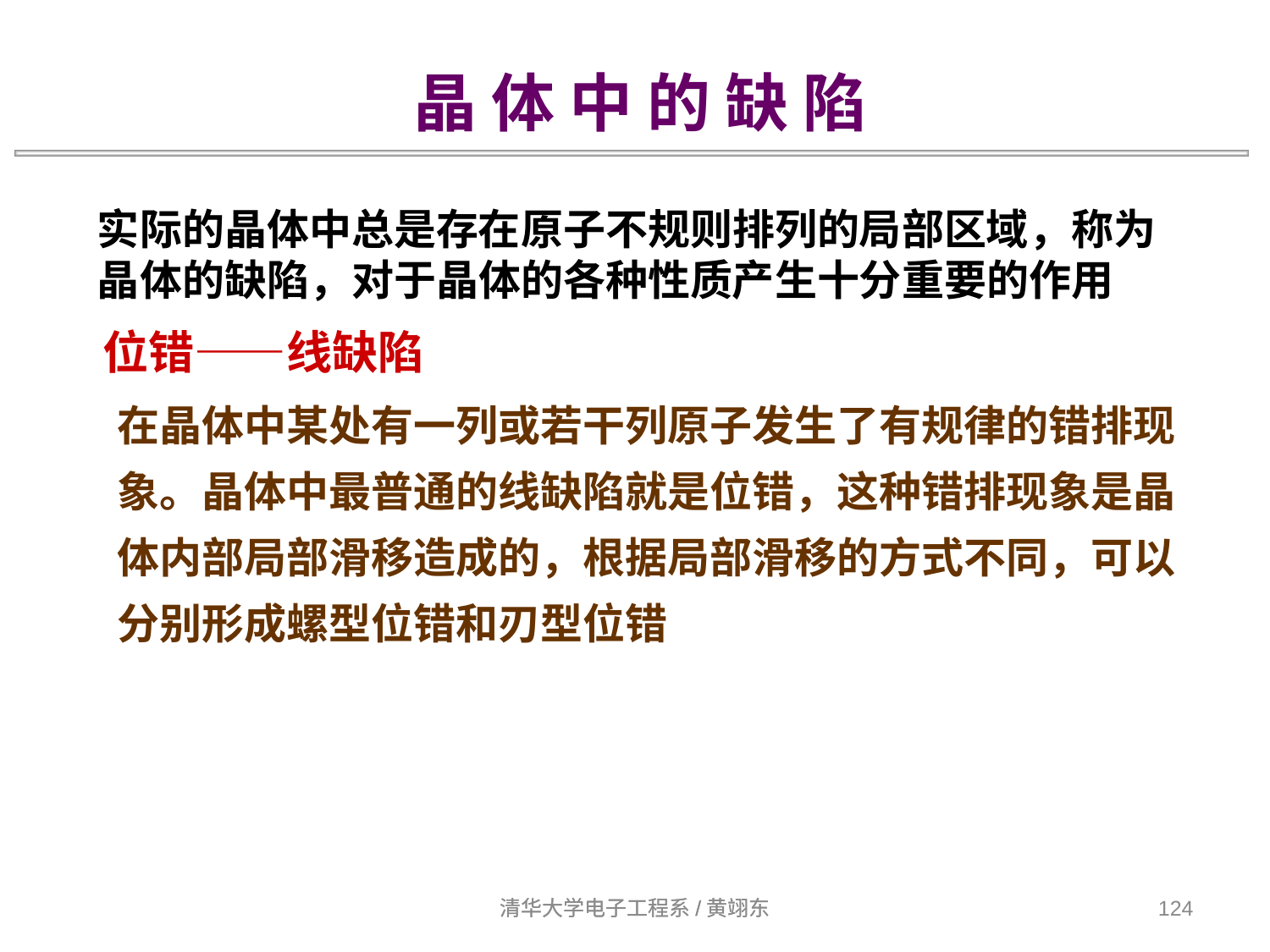

晶 体 中 的 缺 陷

实际的晶体中总是存在原子不规则排列的局部区域，称为晶体的缺陷，对于晶体的各种性质产生十分重要的作用
位错——线缺陷
在晶体中某处有一列或若干列原子发生了有规律的错排现象。晶体中最普通的线缺陷就是位错，这种错排现象是晶体内部局部滑移造成的，根据局部滑移的方式不同，可以分别形成螺型位错和刃型位错

清华大学电子工程系/黄翊东
清华大学电子工程系/黄翊东
124